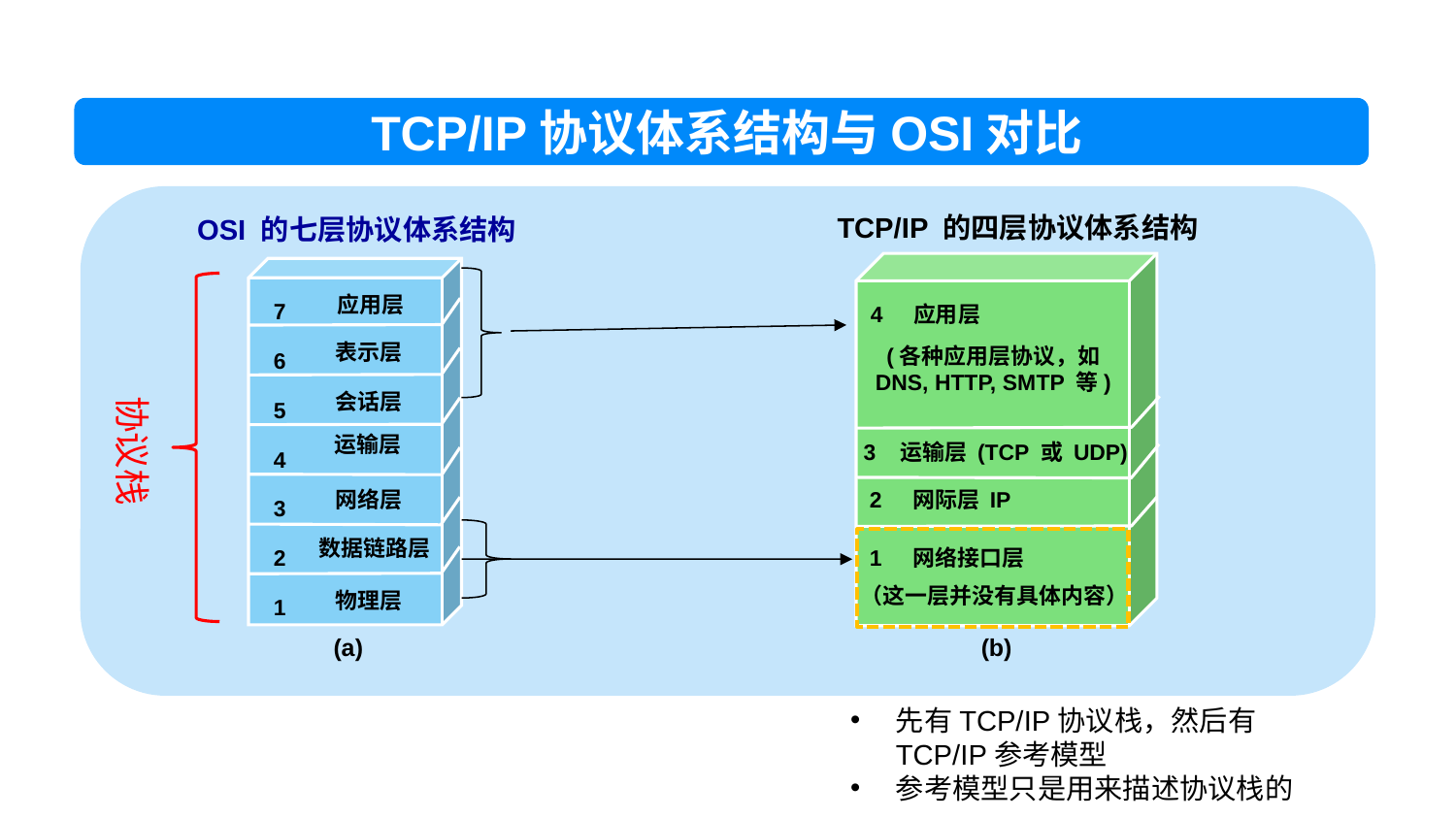

TCP/IP协议体系结构与OSI对比

TCP/IP 的四层协议体系结构
OSI 的七层协议体系结构

4    应用层
(各种应用层协议，如
DNS, HTTP, SMTP 等)

3   运输层 (TCP 或 UDP)

2    网际层 IP

1    网络接口层
（这一层并没有具体内容）

7
6
5
4
3
2
1
应用层

表示层

会话层

运输层

网络层

数据链路层

物理层

协议栈

(a)
(b)
先有TCP/IP协议栈，然后有TCP/IP参考模型
参考模型只是用来描述协议栈的